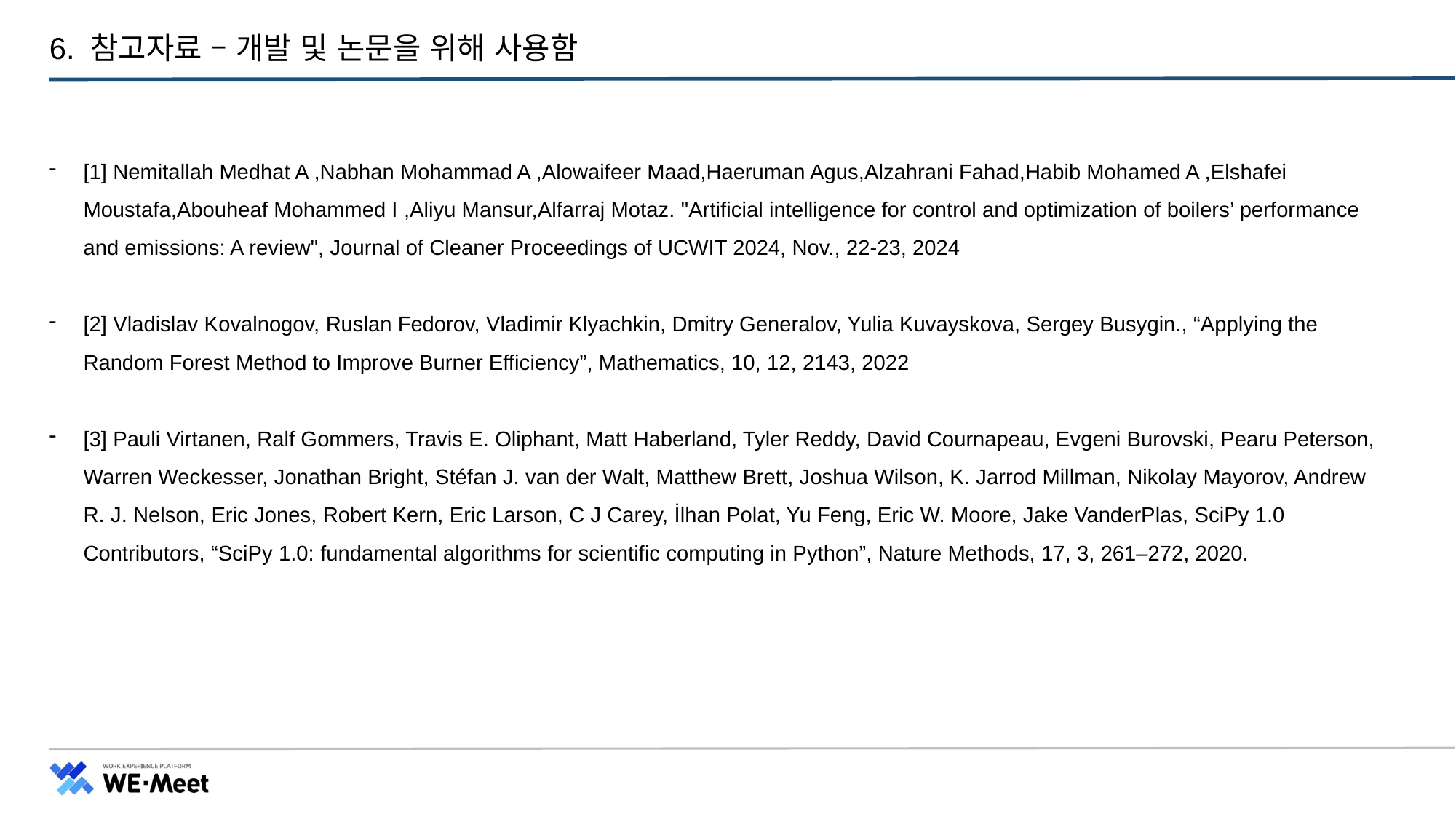

# 6. 참고자료 – 개발 및 논문을 위해 사용함
[1] Nemitallah Medhat A ,Nabhan Mohammad A ,Alowaifeer Maad,Haeruman Agus,Alzahrani Fahad,Habib Mohamed A ,Elshafei Moustafa,Abouheaf Mohammed I ,Aliyu Mansur,Alfarraj Motaz. "Artificial intelligence for control and optimization of boilers’ performance and emissions: A review", Journal of Cleaner Proceedings of UCWIT 2024, Nov., 22-23, 2024

[2] Vladislav Kovalnogov, Ruslan Fedorov, Vladimir Klyachkin, Dmitry Generalov, Yulia Kuvayskova, Sergey Busygin., “Applying the Random Forest Method to Improve Burner Efficiency”, Mathematics, 10, 12, 2143, 2022

[3] Pauli Virtanen, Ralf Gommers, Travis E. Oliphant, Matt Haberland, Tyler Reddy, David Cournapeau, Evgeni Burovski, Pearu Peterson, Warren Weckesser, Jonathan Bright, Stéfan J. van der Walt, Matthew Brett, Joshua Wilson, K. Jarrod Millman, Nikolay Mayorov, Andrew R. J. Nelson, Eric Jones, Robert Kern, Eric Larson, C J Carey, İlhan Polat, Yu Feng, Eric W. Moore, Jake VanderPlas, SciPy 1.0 Contributors, “SciPy 1.0: fundamental algorithms for scientific computing in Python”, Nature Methods, 17, 3, 261–272, 2020.